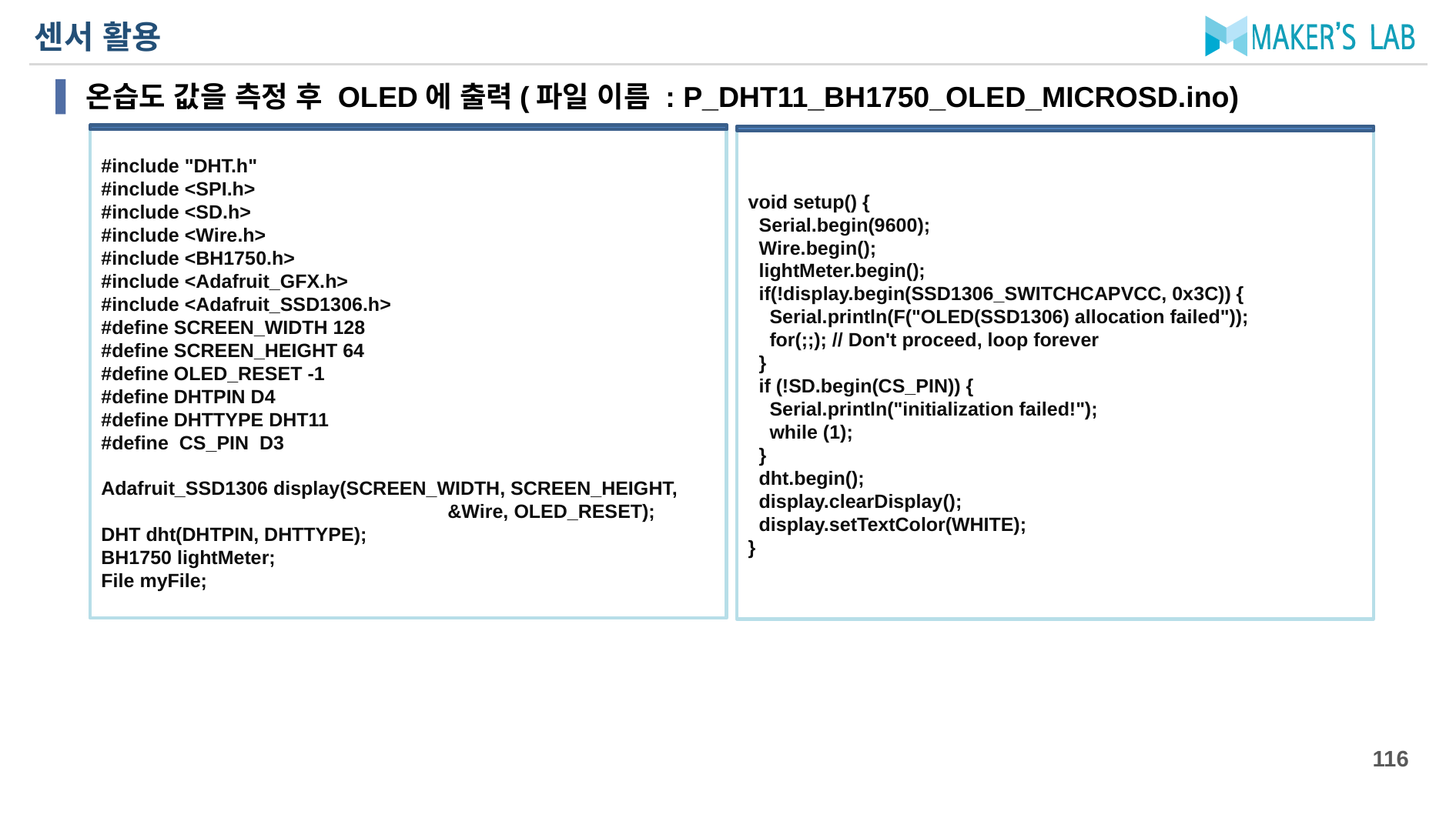

# 센서 활용
온습도 값을 측정 후 OLED에 출력(파일 이름 : P_DHT11_BH1750_OLED_MICROSD.ino)

#include "DHT.h"
#include <SPI.h>
#include <SD.h>
#include <Wire.h>
#include <BH1750.h>
#include <Adafruit_GFX.h>
#include <Adafruit_SSD1306.h>
#define SCREEN_WIDTH 128
#define SCREEN_HEIGHT 64
#define OLED_RESET -1
#define DHTPIN D4
#define DHTTYPE DHT11
#define  CS_PIN  D3

Adafruit_SSD1306 display(SCREEN_WIDTH, SCREEN_HEIGHT, 			&Wire, OLED_RESET);
DHT dht(DHTPIN, DHTTYPE);
BH1750 lightMeter;
File myFile;
void setup() {
  Serial.begin(9600);
  Wire.begin();
  lightMeter.begin();
  if(!display.begin(SSD1306_SWITCHCAPVCC, 0x3C)) {
    Serial.println(F("OLED(SSD1306) allocation failed"));
    for(;;); // Don't proceed, loop forever
  }
  if (!SD.begin(CS_PIN)) {
    Serial.println("initialization failed!");
    while (1);
  }
  dht.begin();
  display.clearDisplay();
  display.setTextColor(WHITE);
}
116